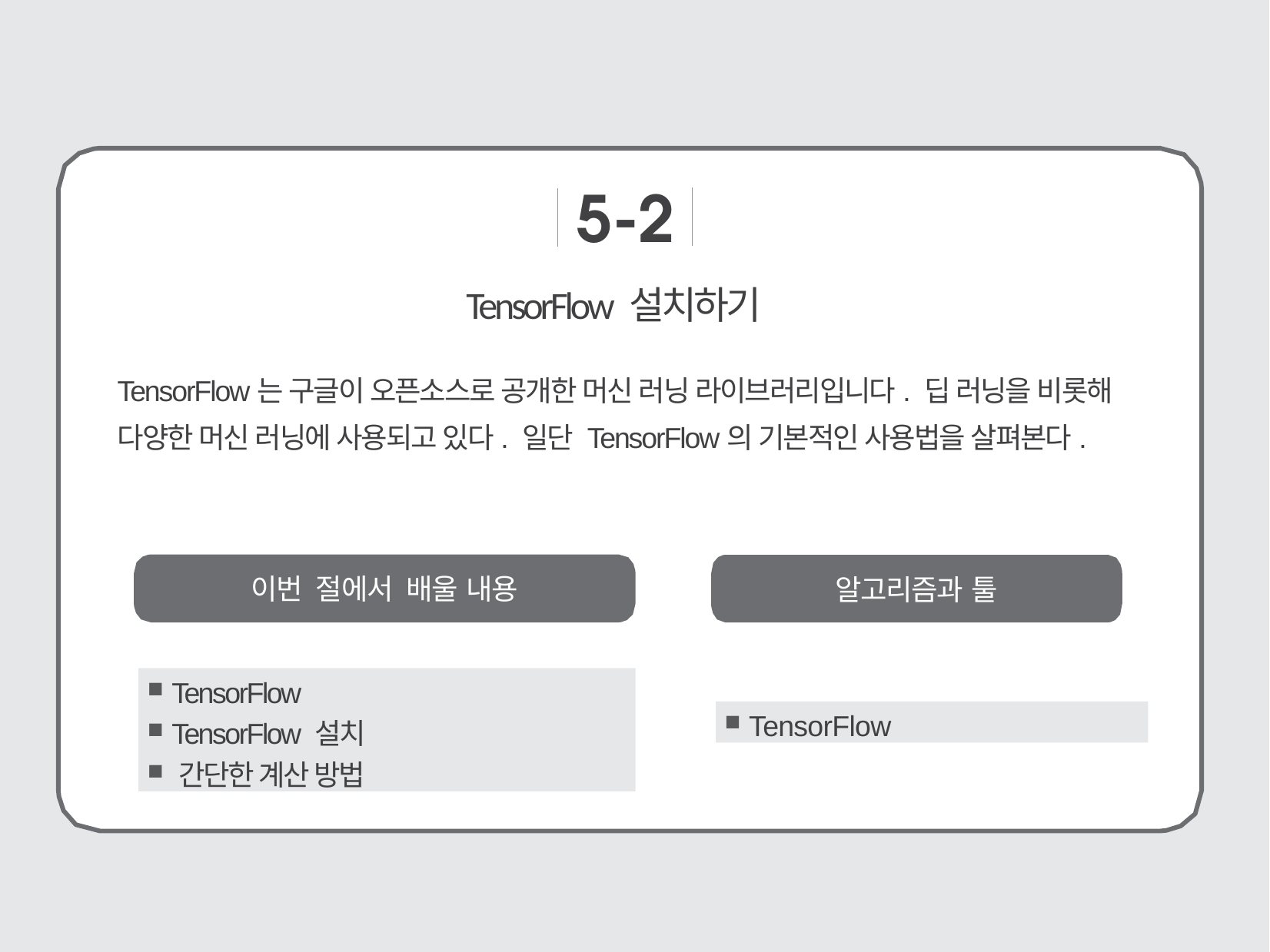

5-2

# TensorFlow 설치하기

TensorFlow는 구글이 오픈소스로 공개한 머신 러닝 라이브러리입니다. 딥 러닝을 비롯해 다양한 머신 러닝에 사용되고 있다. 일단 TensorFlow의 기본적인 사용법을 살펴본다.
이번  절에서  배울 내용
알고리즘과 툴
 TensorFlow
 TensorFlow 설치
 간단한 계산 방법
 TensorFlow